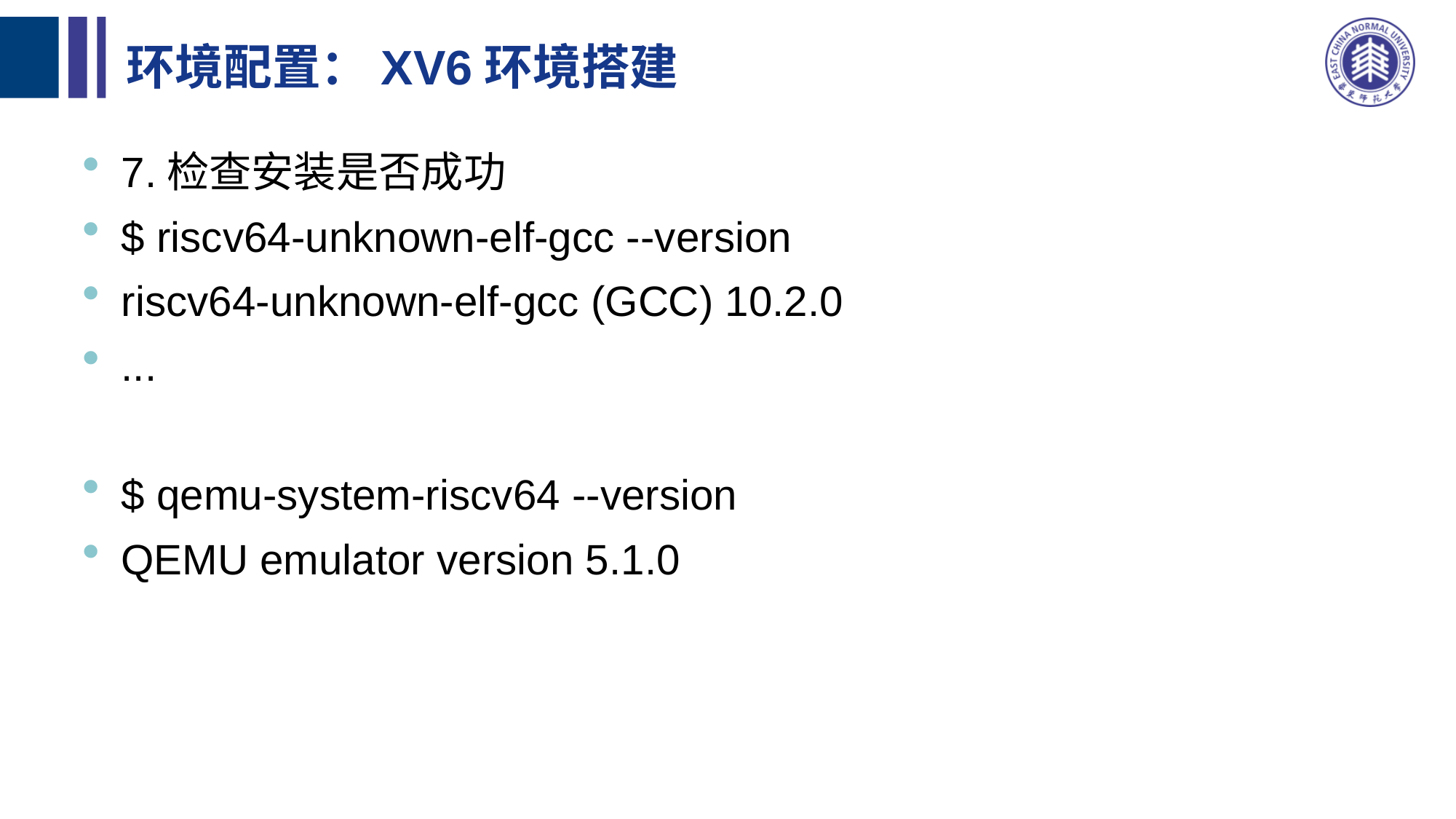

# 环境配置：XV6环境搭建
7.检查安装是否成功
$ riscv64-unknown-elf-gcc --version
riscv64-unknown-elf-gcc (GCC) 10.2.0
...

$ qemu-system-riscv64 --version
QEMU emulator version 5.1.0